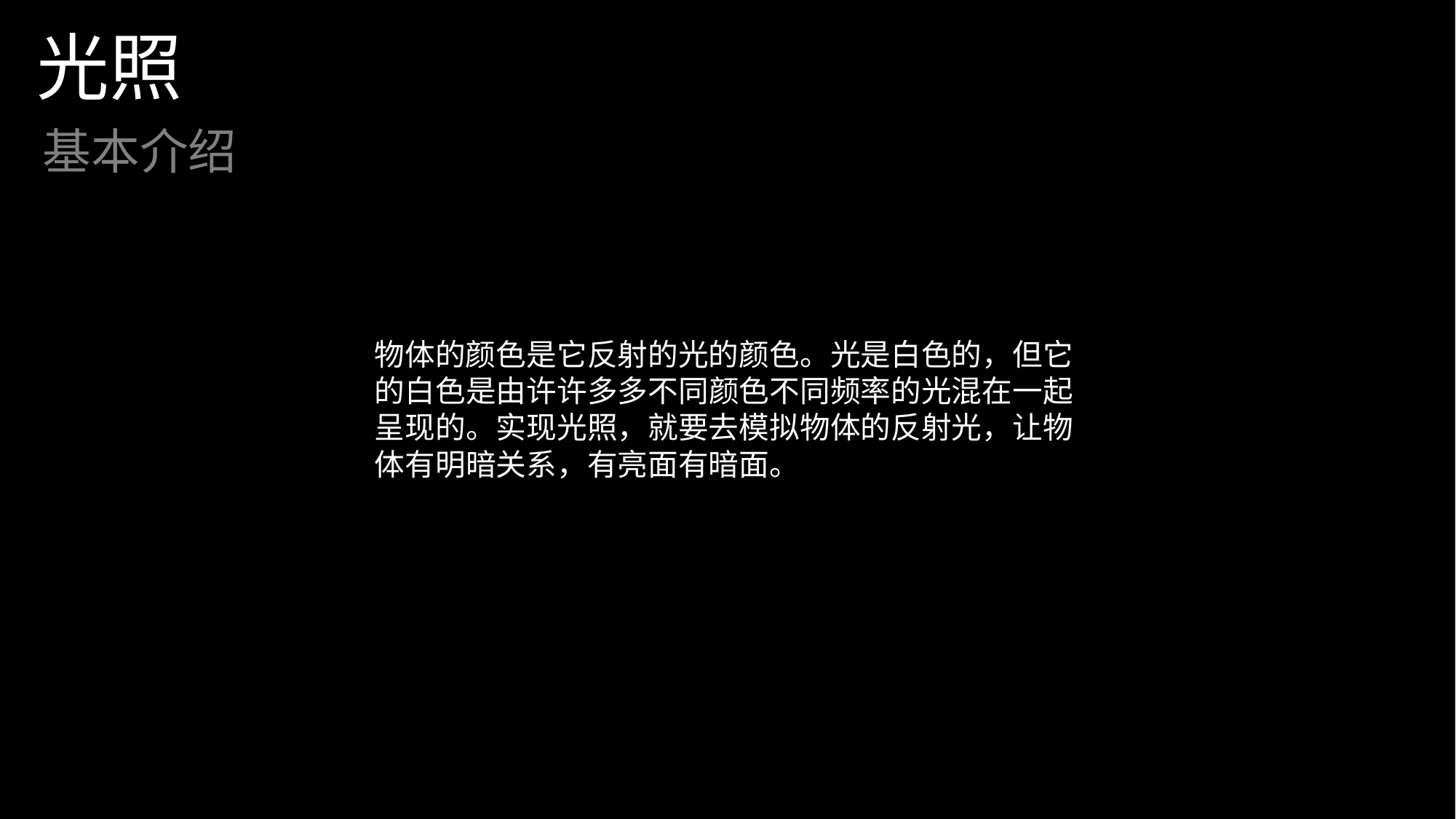

光照
基本介绍
物体的颜色是它反射的光的颜色。光是白色的，但它的白色是由许许多多不同颜色不同频率的光混在一起呈现的。实现光照，就要去模拟物体的反射光，让物体有明暗关系，有亮面有暗面。